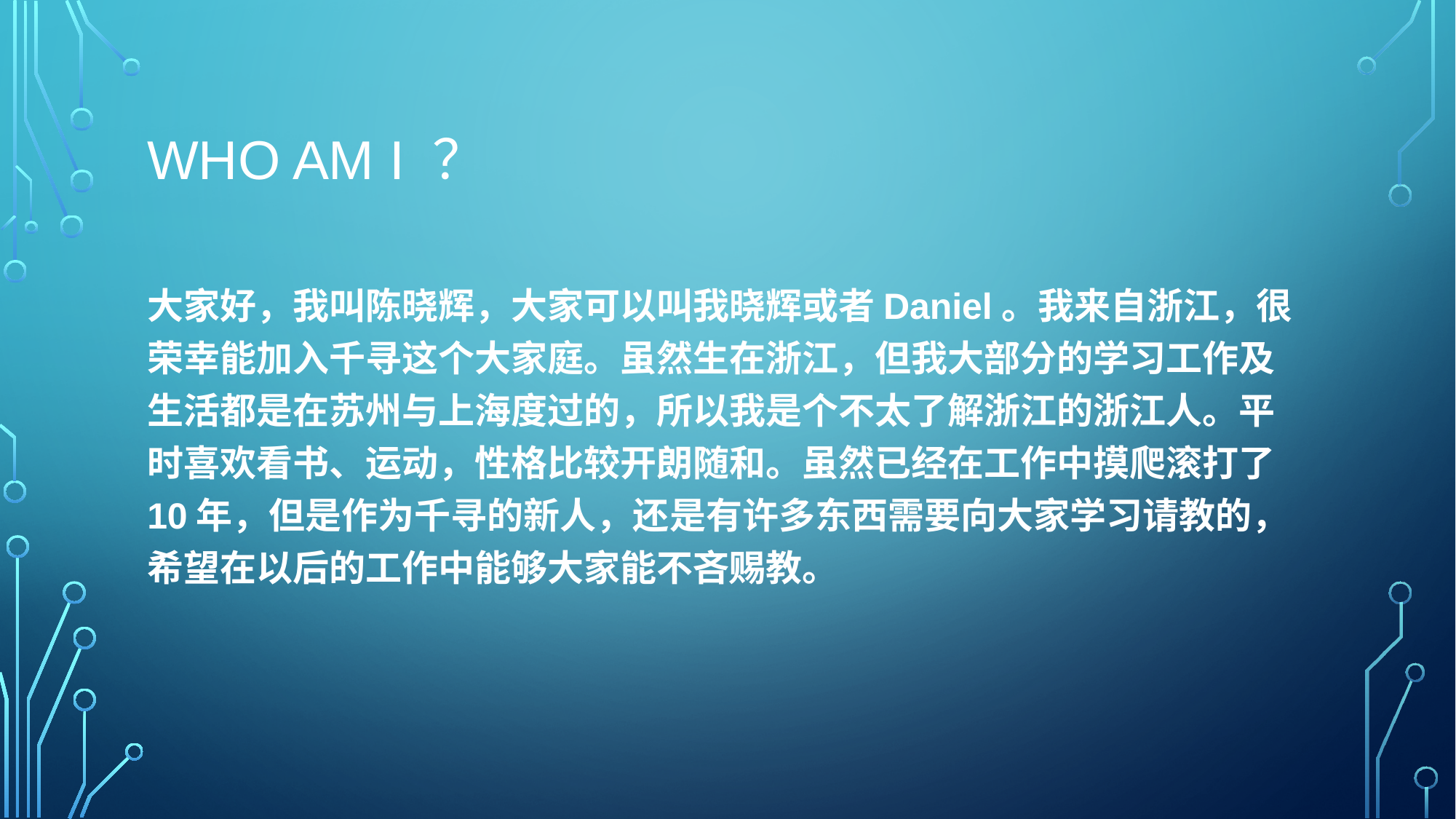

# WHO AM I ？
大家好，我叫陈晓辉，大家可以叫我晓辉或者Daniel。我来自浙江，很荣幸能加入千寻这个大家庭。虽然生在浙江，但我大部分的学习工作及生活都是在苏州与上海度过的，所以我是个不太了解浙江的浙江人。平时喜欢看书、运动，性格比较开朗随和。虽然已经在工作中摸爬滚打了10年，但是作为千寻的新人，还是有许多东西需要向大家学习请教的，希望在以后的工作中能够大家能不吝赐教。